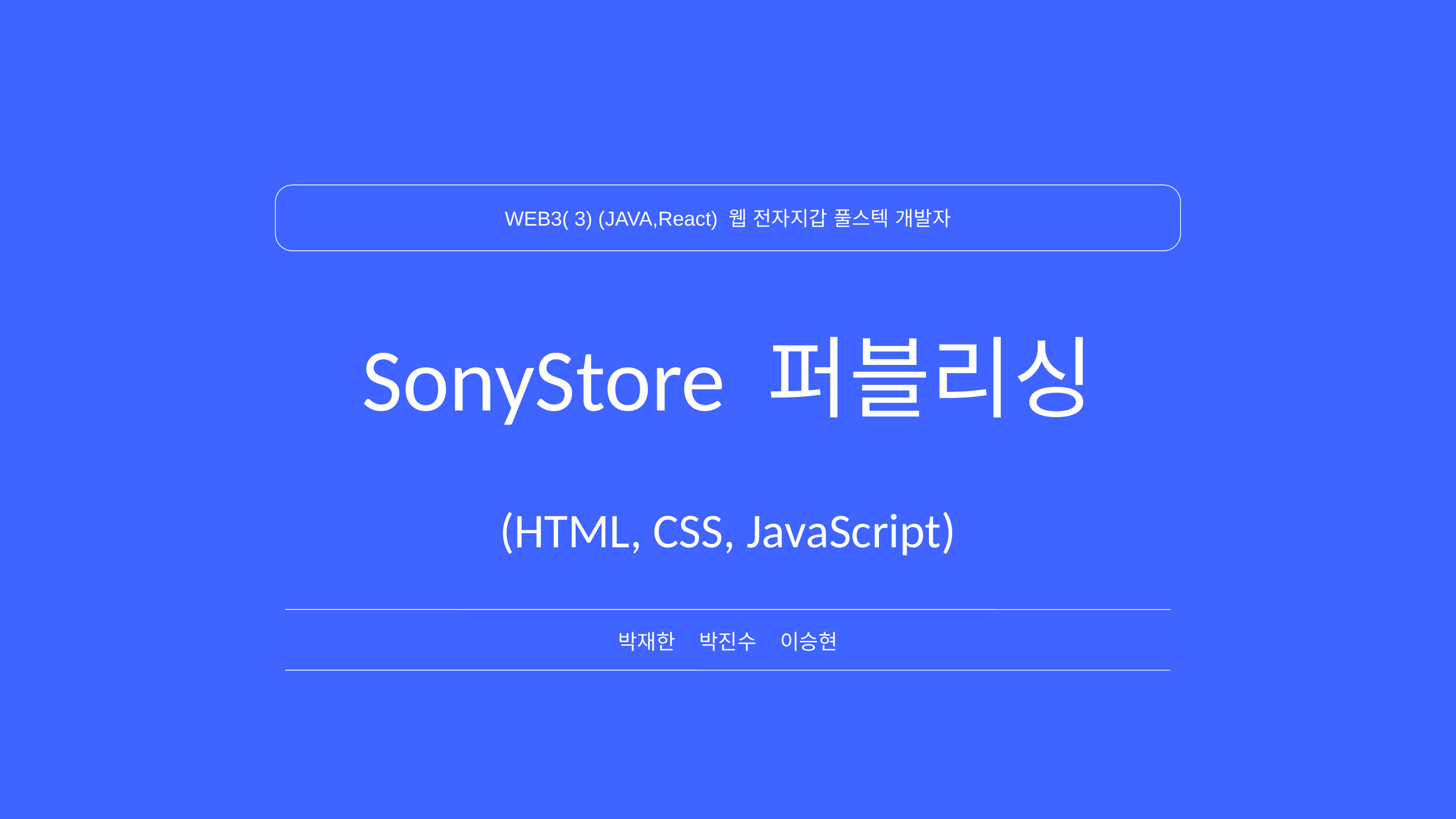

WEB3( 3) (JAVA,React) 웹 전자지갑 풀스텍 개발자
SonyStore 퍼블리싱
(HTML, CSS, JavaScript)

박재한    박진수    이승현